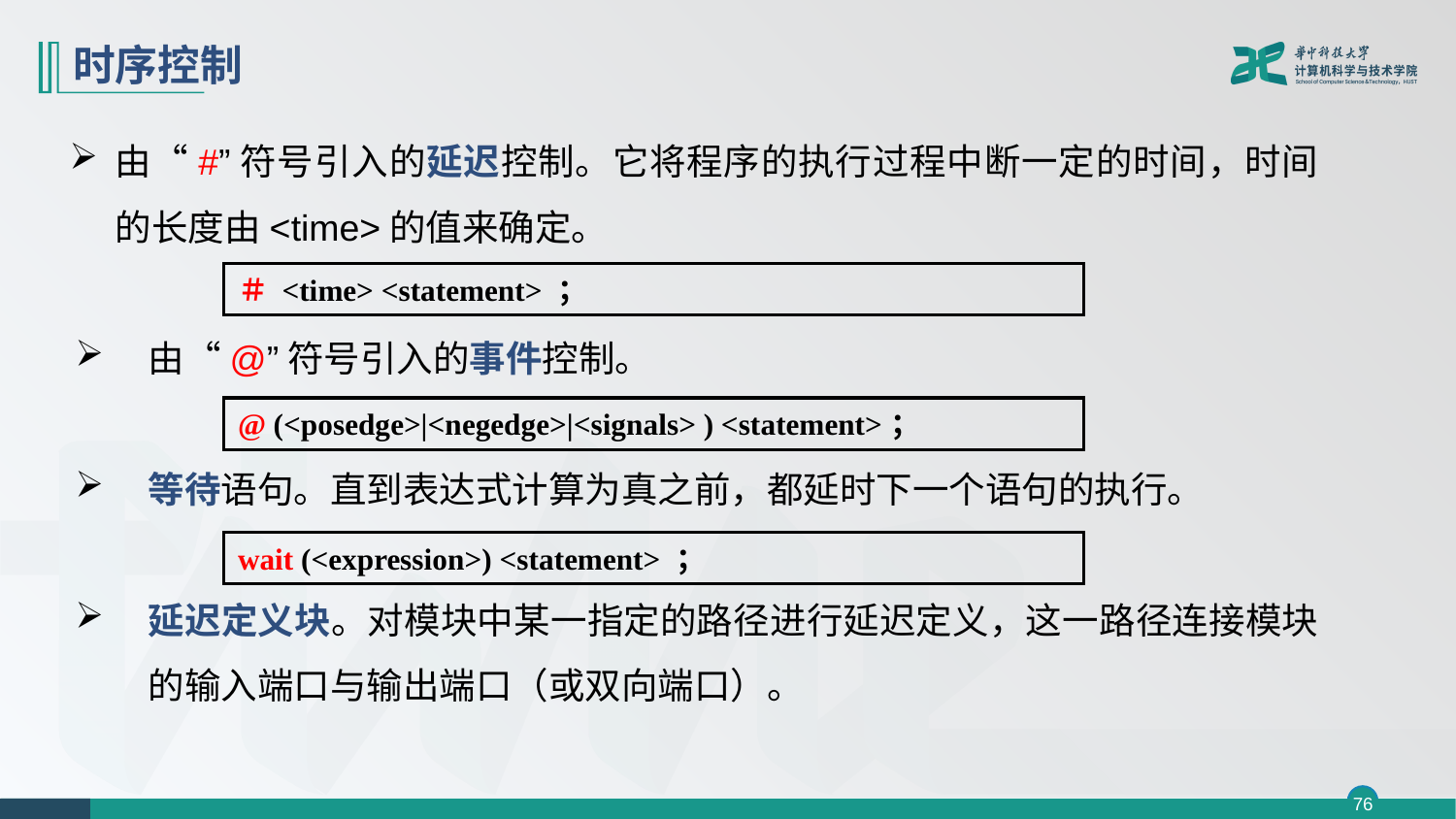

# 时序控制
由“#”符号引入的延迟控制。它将程序的执行过程中断一定的时间，时间的长度由<time>的值来确定。

由“@”符号引入的事件控制。

等待语句。直到表达式计算为真之前，都延时下一个语句的执行。

延迟定义块。对模块中某一指定的路径进行延迟定义，这一路径连接模块的输入端口与输出端口（或双向端口）。
＃ <time> <statement> ；
@ (<posedge>|<negedge>|<signals> ) <statement>；
wait (<expression>) <statement> ；